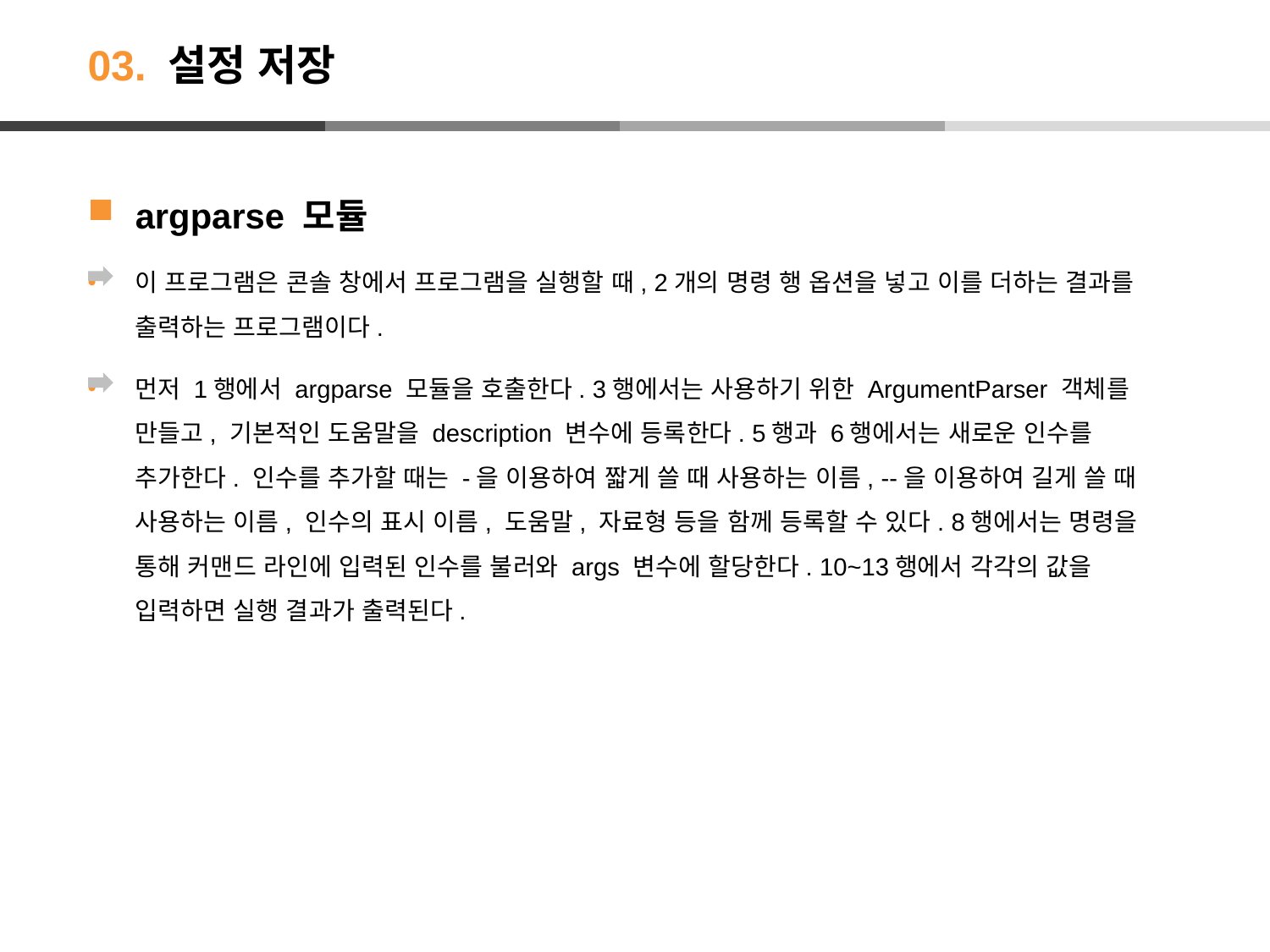

# 03. 설정 저장
argparse 모듈
이 프로그램은 콘솔 창에서 프로그램을 실행할 때, 2개의 명령 행 옵션을 넣고 이를 더하는 결과를 출력하는 프로그램이다.
먼저 1행에서 argparse 모듈을 호출한다. 3행에서는 사용하기 위한 ArgumentParser 객체를 만들고, 기본적인 도움말을 description 변수에 등록한다. 5행과 6행에서는 새로운 인수를 추가한다. 인수를 추가할 때는 -을 이용하여 짧게 쓸 때 사용하는 이름, --을 이용하여 길게 쓸 때 사용하는 이름, 인수의 표시 이름, 도움말, 자료형 등을 함께 등록할 수 있다. 8행에서는 명령을 통해 커맨드 라인에 입력된 인수를 불러와 args 변수에 할당한다. 10~13행에서 각각의 값을 입력하면 실행 결과가 출력된다.